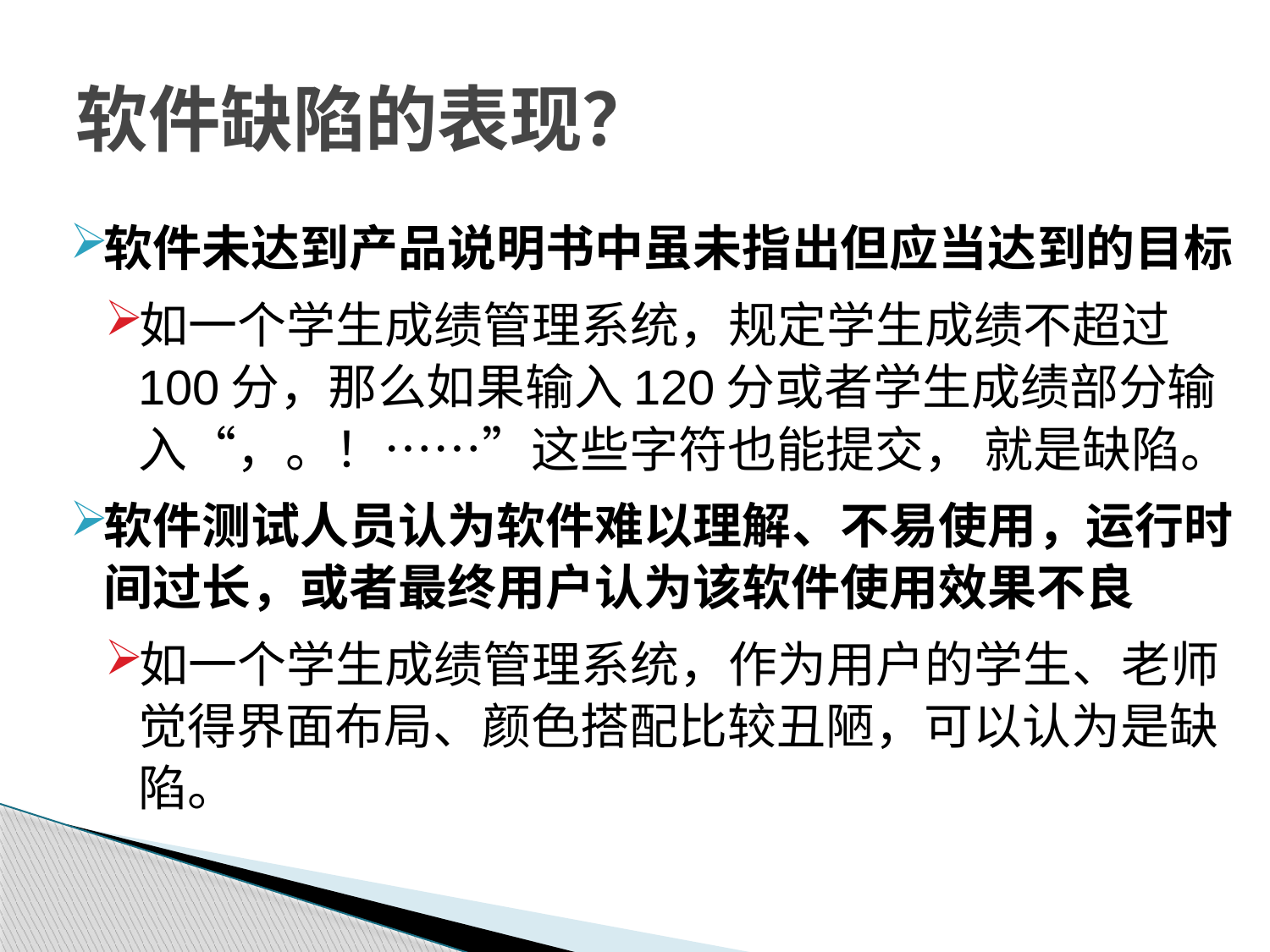

# 软件缺陷的表现？
软件未达到产品说明书中虽未指出但应当达到的目标
如一个学生成绩管理系统，规定学生成绩不超过100分，那么如果输入120分或者学生成绩部分输入“，。！……”这些字符也能提交， 就是缺陷。
软件测试人员认为软件难以理解、不易使用，运行时间过长，或者最终用户认为该软件使用效果不良
如一个学生成绩管理系统，作为用户的学生、老师觉得界面布局、颜色搭配比较丑陋，可以认为是缺陷。